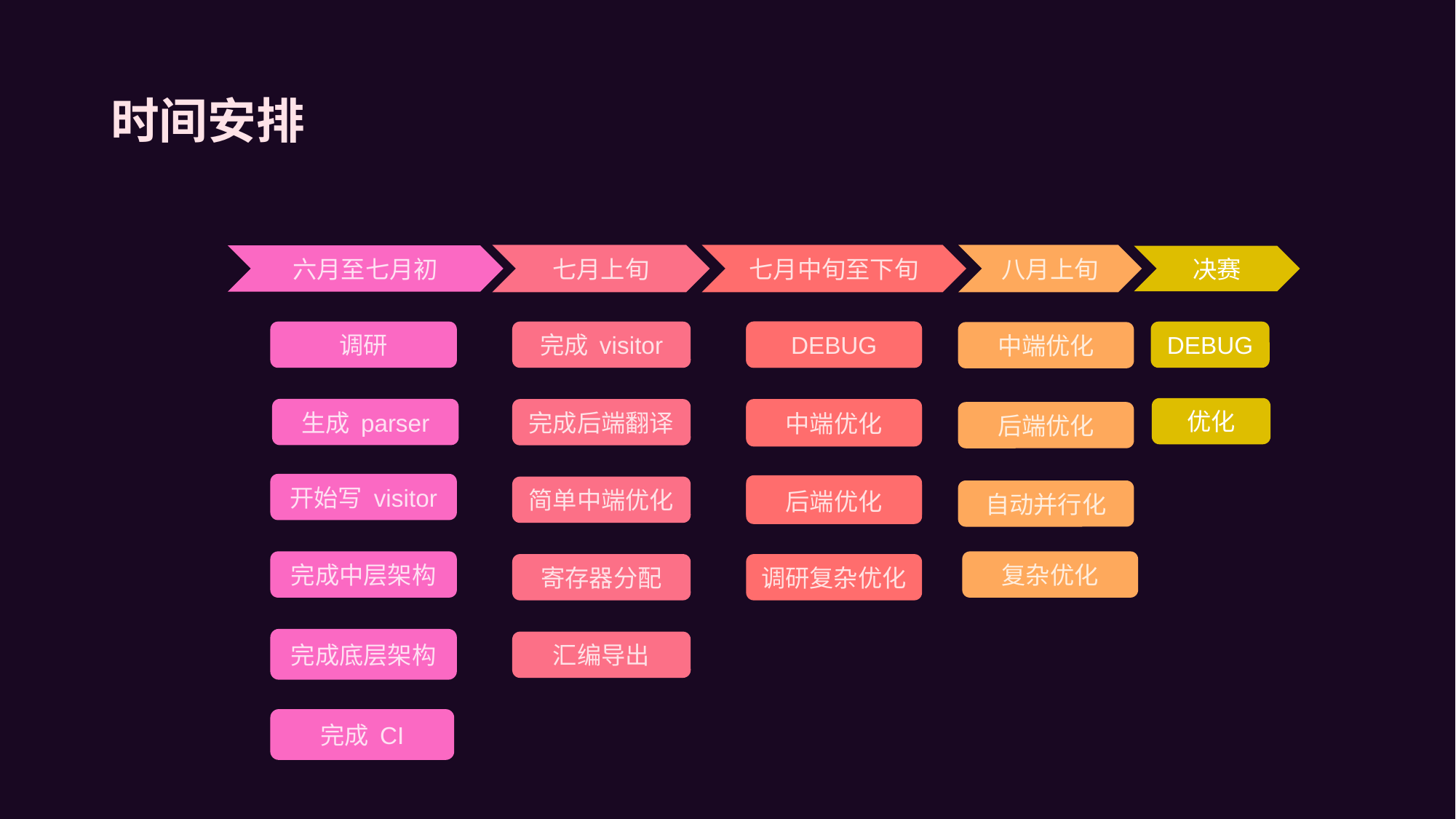

时间安排
七月上旬
七月中旬至下旬
八月上旬
六月至七月初
决赛
调研
完成 visitor
DEBUG
中间优化
DEBUG
中端优化
优化
生成 parser
后端优化
完成后端翻译
中端优化
后端优化
开始写 visitor
调研复杂优化
简单中端优化
后端优化
自动并行化
完成中层架构
复杂优化
寄存器分配
调研复杂优化
完成底层架构
汇编导出
完成 CI